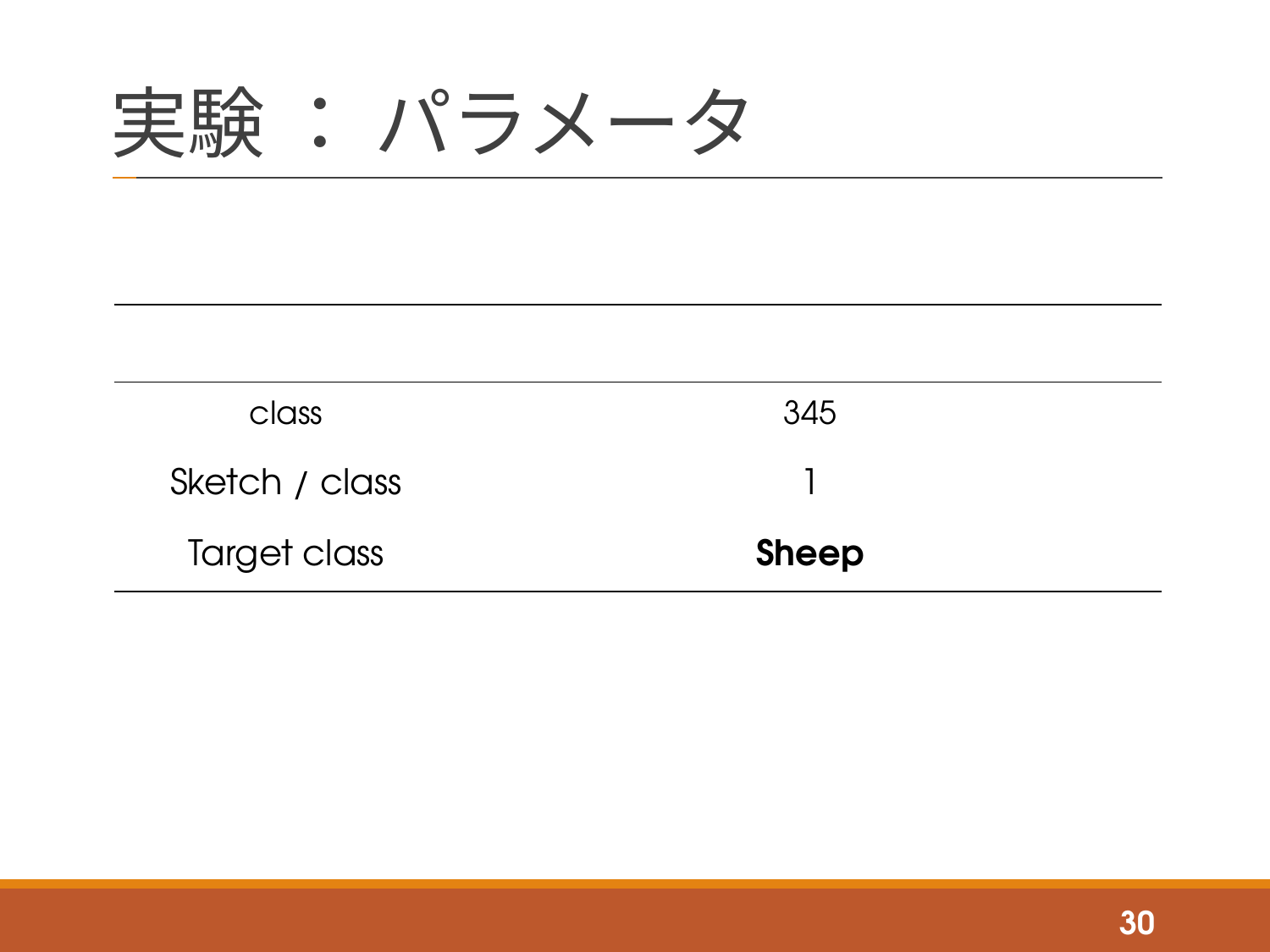

# 実験 ： パラメータ
|  |  |
| --- | --- |
| class | 345 |
| Sketch / class | 1 |
| Target class | Sheep |
30